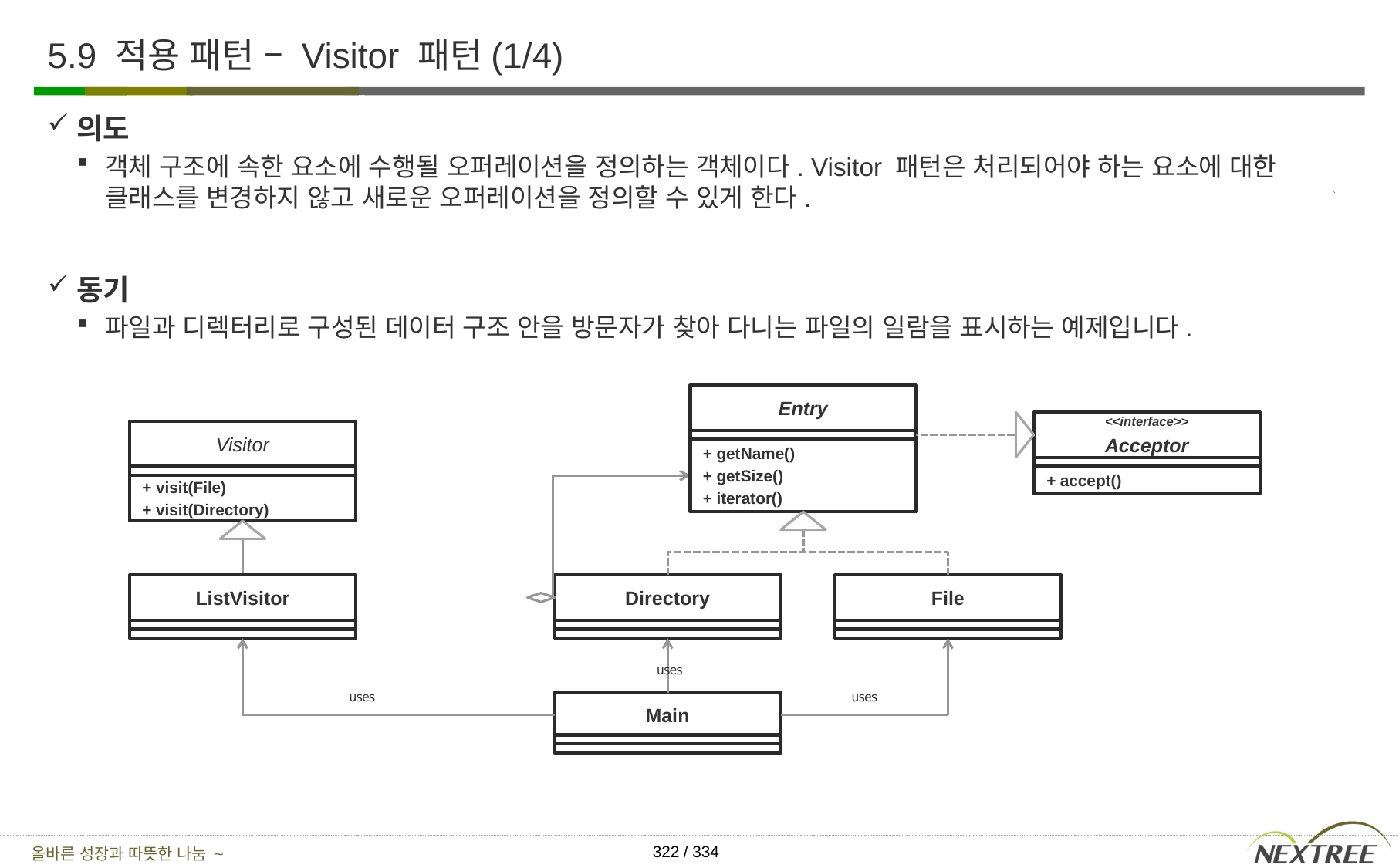

# 5.9 적용 패턴 – Visitor 패턴(1/4)
의도
객체 구조에 속한 요소에 수행될 오퍼레이션을 정의하는 객체이다. Visitor 패턴은 처리되어야 하는 요소에 대한 클래스를 변경하지 않고 새로운 오퍼레이션을 정의할 수 있게 한다.

동기
파일과 디렉터리로 구성된 데이터 구조 안을 방문자가 찾아 다니는 파일의 일람을 표시하는 예제입니다.
Entry
<<interface>>
Acceptor
Visitor

+ getName()
+ getSize()
+ iterator()

+ accept()

+ visit(File)
+ visit(Directory)

ListVisitor
Directory
File

uses
uses
uses
Main